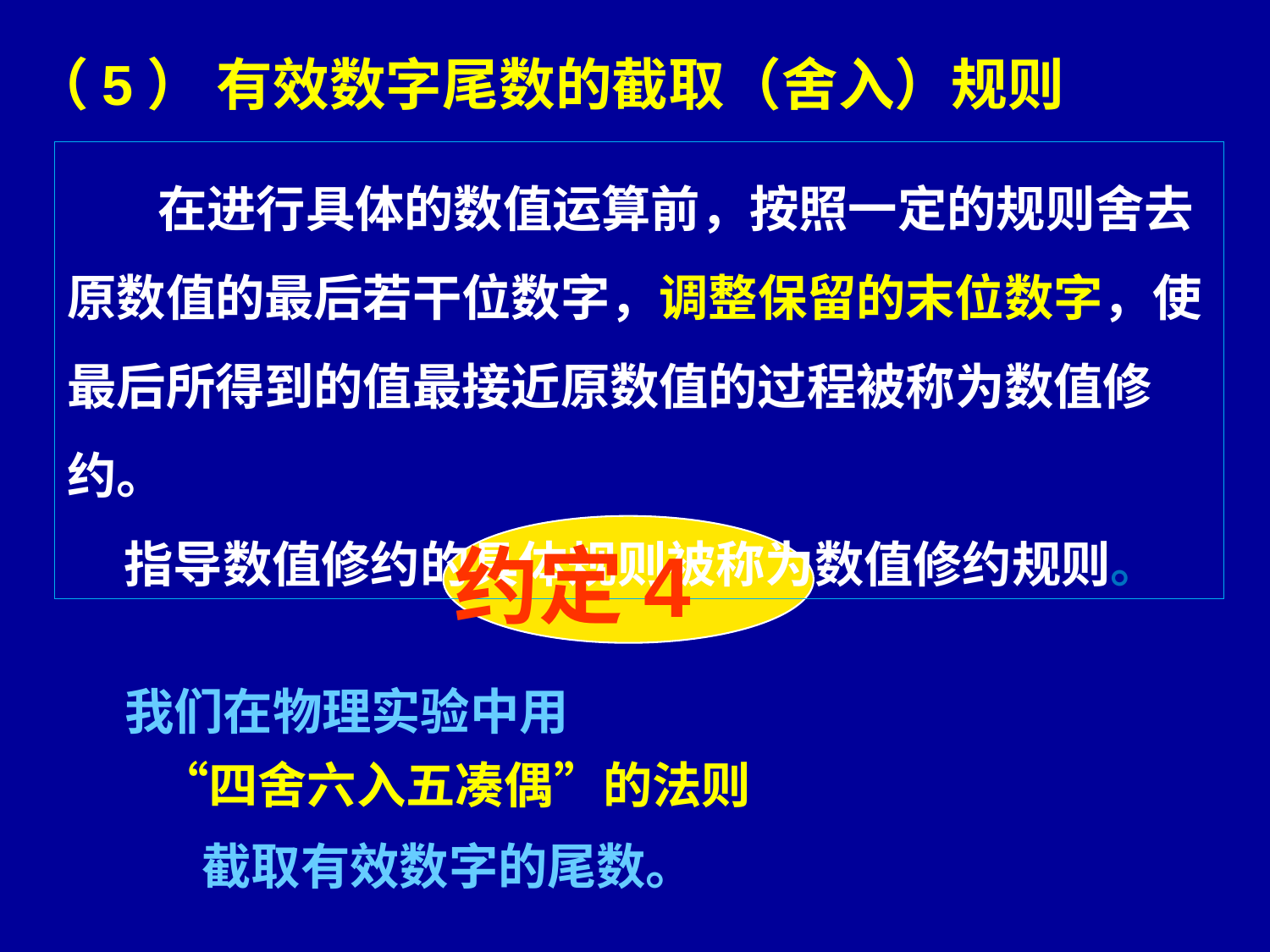

（5） 有效数字尾数的截取（舍入）规则
       在进行具体的数值运算前，按照一定的规则舍去原数值的最后若干位数字，调整保留的末位数字，使最后所得到的值最接近原数值的过程被称为数值修约。
    指导数值修约的具体规则被称为数值修约规则。
               约定4
   我们在物理实验中用
    “四舍六入五凑偶”的法则
           截取有效数字的尾数。